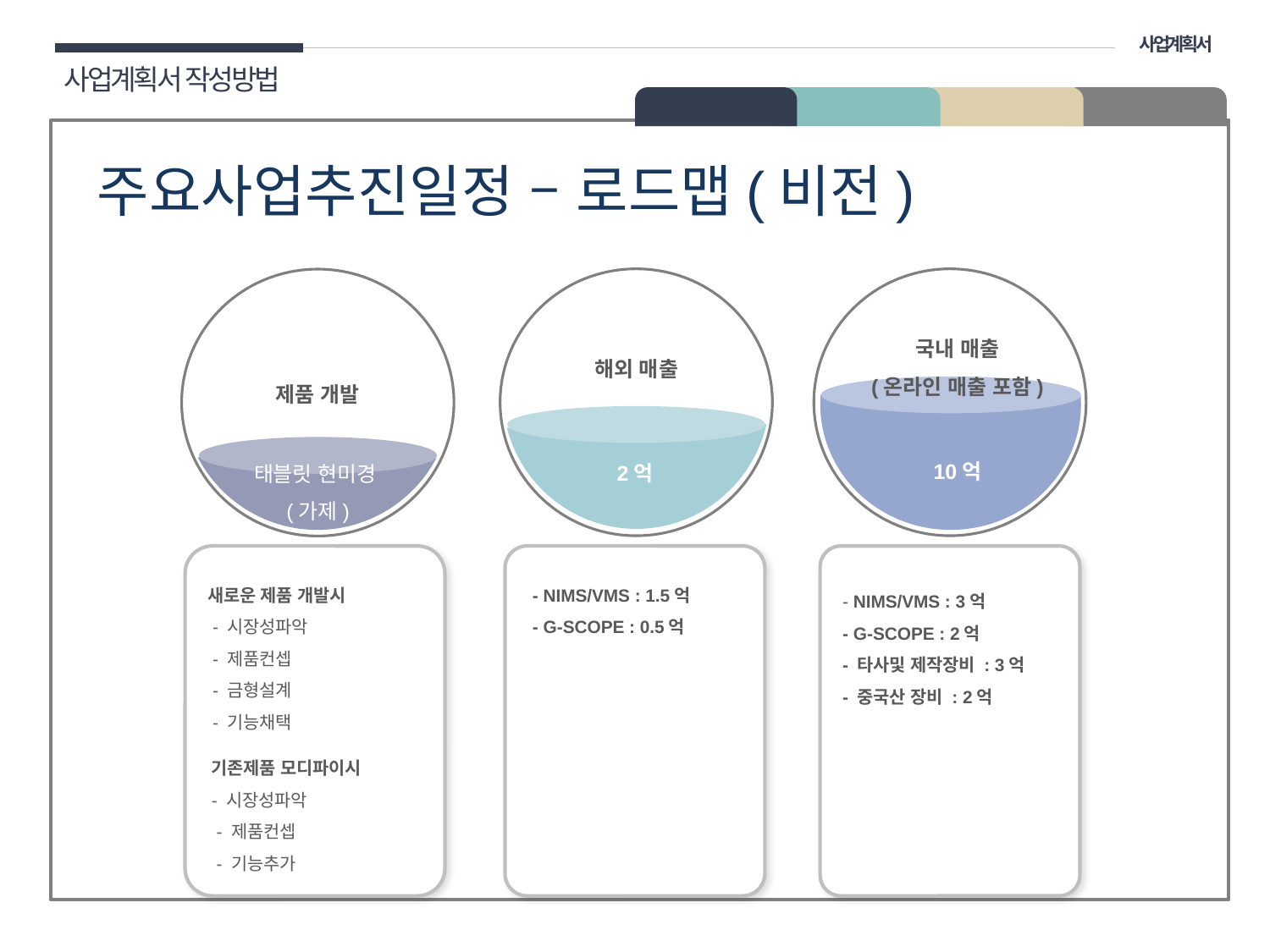

사업계획서
사업계획서 작성방법
02 구성

주요사업추진일정 – 로드맵(비전)

국내 매출
(온라인 매출 포함)
해외 매출
제품 개발

10억
2억
태블릿 현미경(가제)

새로운 제품 개발시
 - 시장성파악
 - 제품컨셉
 - 금형설계
 - 기능채택
 - NIMS/VMS : 1.5억
 - G-SCOPE : 0.5억
 - NIMS/VMS : 3억
 - G-SCOPE : 2억
 - 타사및 제작장비 : 3억
 - 중국산 장비 : 2억
기존제품 모디파이시
- 시장성파악
 - 제품컨셉
 - 기능추가